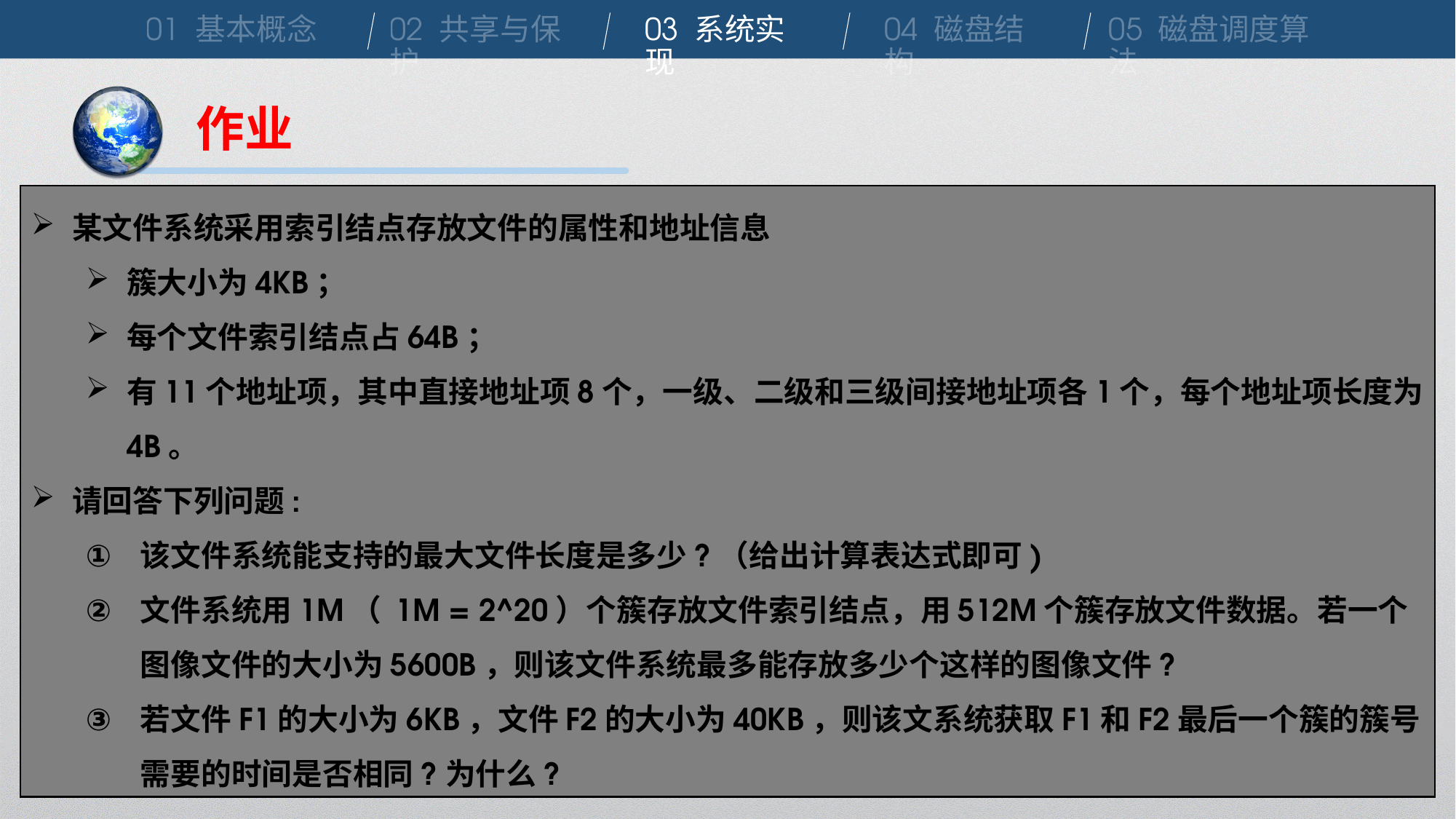

01 基本概念
02 共享与保护
03 系统实现
04 磁盘结构
05 磁盘调度算法
作业
某文件系统采用索引结点存放文件的属性和地址信息
簇大小为4KB；
每个文件索引结点占64B；
有11个地址项，其中直接地址项8个，一级、二级和三级间接地址项各1个，每个地址项长度为4B。
请回答下列问题:
该文件系统能支持的最大文件长度是多少?（给出计算表达式即可)
文件系统用1M（ 1M = 2^20）个簇存放文件索引结点，用512M个簇存放文件数据。若一个图像文件的大小为5600B，则该文件系统最多能存放多少个这样的图像文件?
若文件F1的大小为6KB，文件F2的大小为40KB，则该文系统获取F1和F2最后一个簇的簇号需要的时间是否相同?为什么?